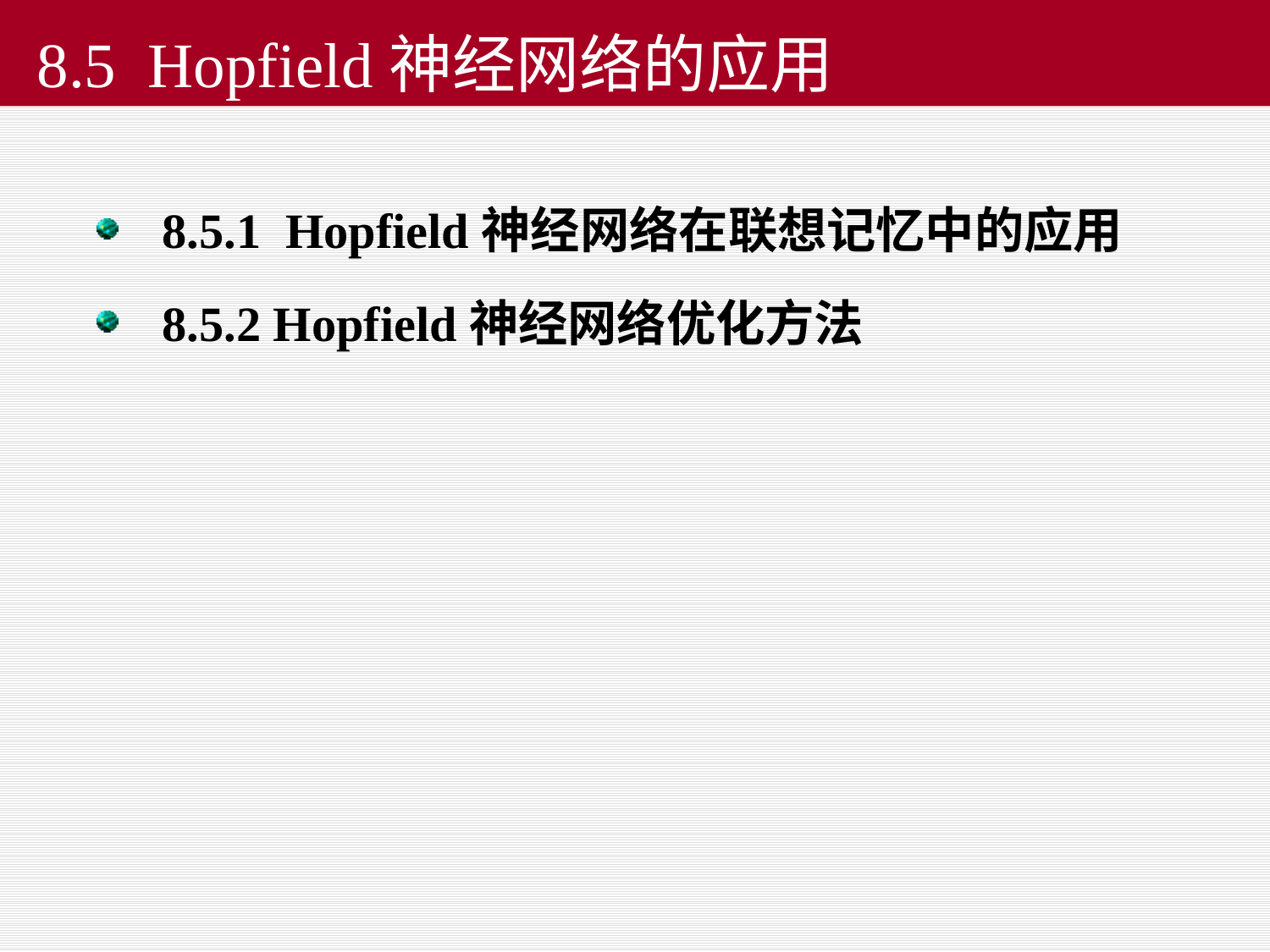

8.5  Hopfield神经网络的应用
8.5.1  Hopfield神经网络在联想记忆中的应用
8.5.2 Hopfield神经网络优化方法

196